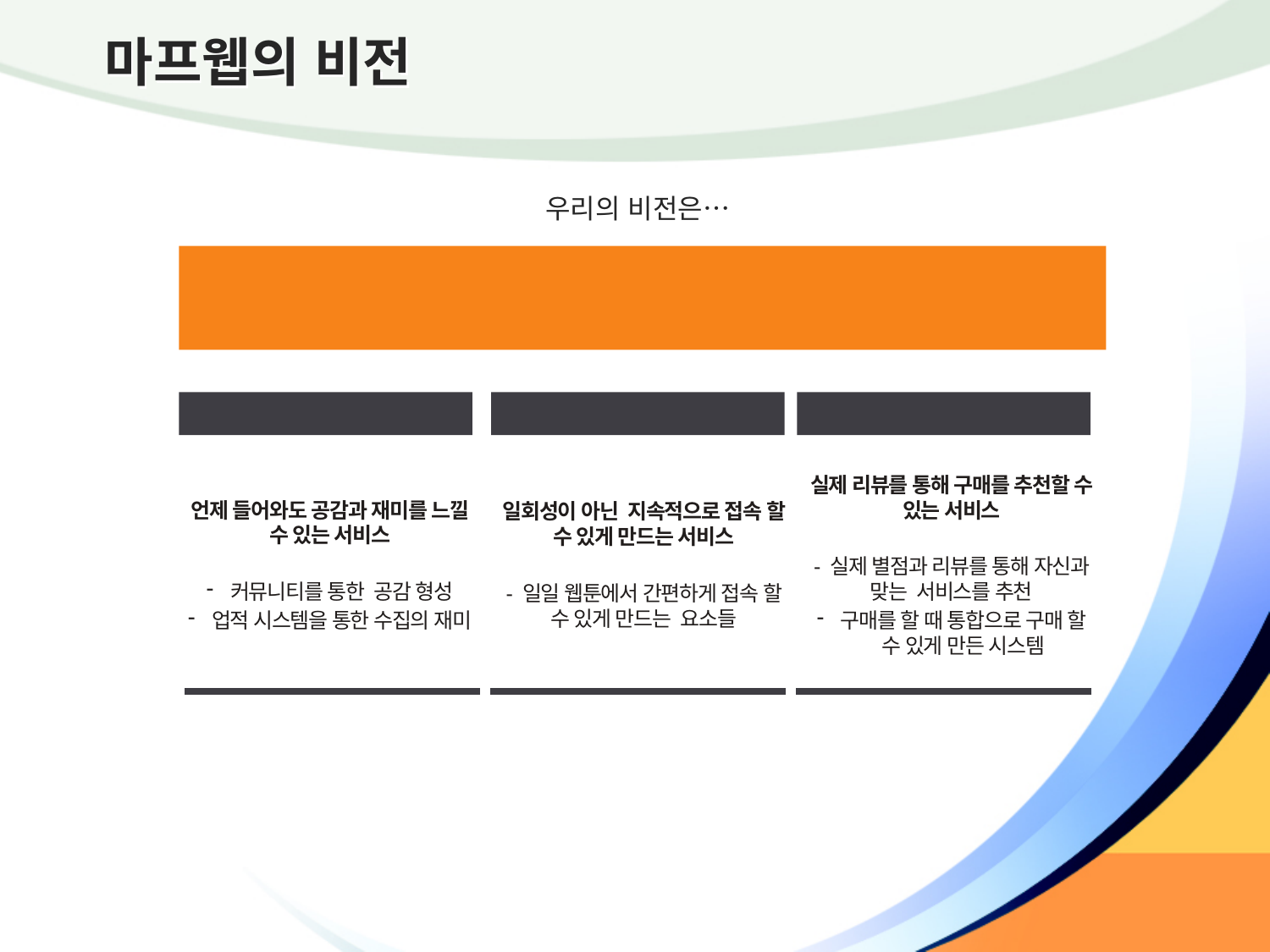

# 마프웹의 비전
우리의 비전은…
마프웹만의 서비스를 만들자
흥미
지속성
유용성
언제 들어와도 공감과 재미를 느낄 수 있는 서비스

커뮤니티를 통한  공감 형성
업적 시스템을 통한 수집의 재미
일회성이 아닌  지속적으로 접속 할 수 있게 만드는 서비스

- 일일 웹툰에서 간편하게 접속 할 수 있게 만드는  요소들
실제 리뷰를 통해 구매를 추천할 수 있는 서비스

- 실제 별점과 리뷰를 통해 자신과 맞는  서비스를 추천
구매를 할 때 통합으로 구매 할 수 있게 만든 시스템